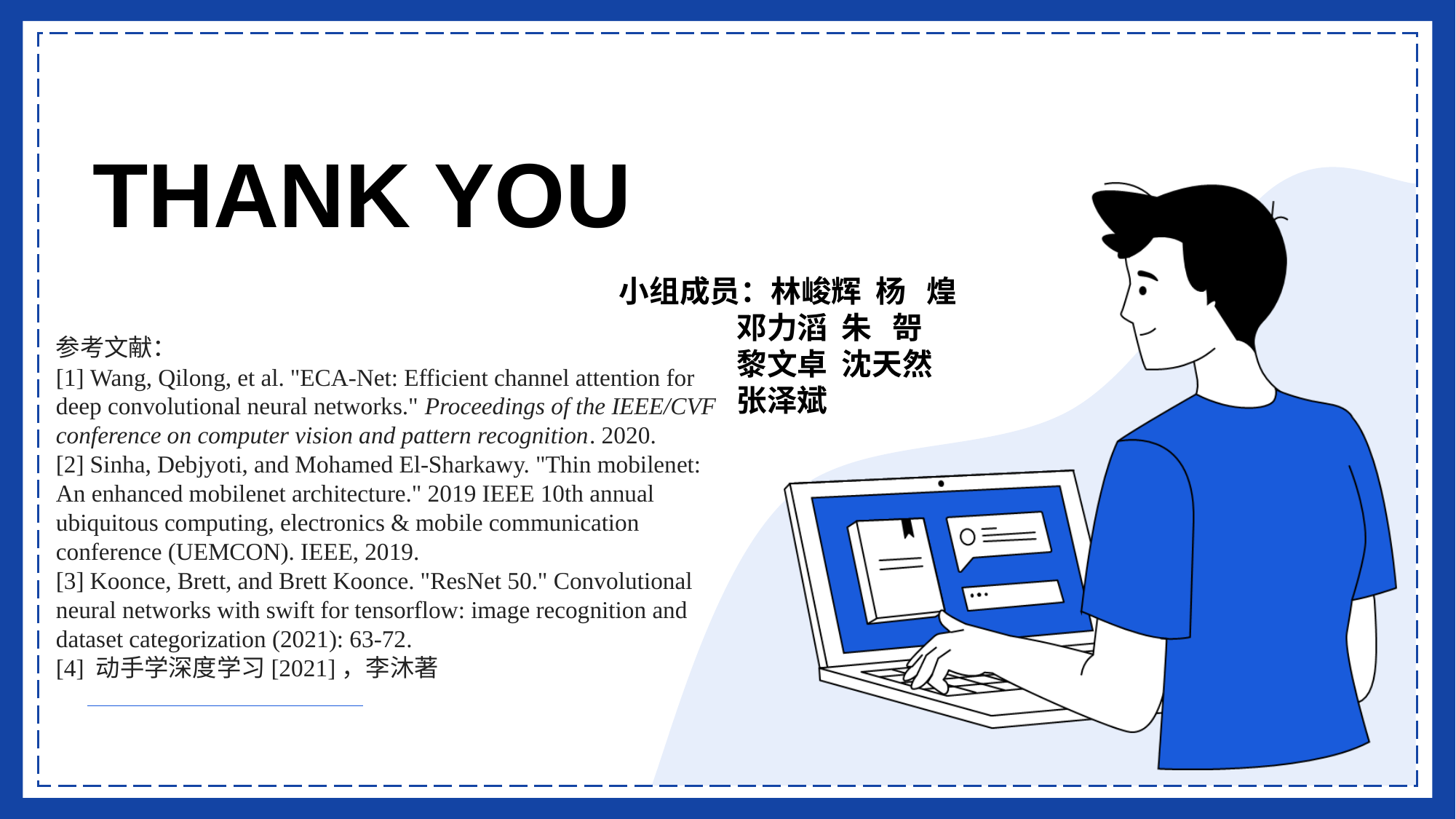

THANK YOU
小组成员：林峻辉  杨   煌
                邓力滔  朱   哿
                黎文卓  沈天然
                张泽斌
参考文献：
[1] Wang, Qilong, et al. "ECA-Net: Efficient channel attention for deep convolutional neural networks." Proceedings of the IEEE/CVF conference on computer vision and pattern recognition. 2020.
[2] Sinha, Debjyoti, and Mohamed El-Sharkawy. "Thin mobilenet: An enhanced mobilenet architecture." 2019 IEEE 10th annual ubiquitous computing, electronics & mobile communication conference (UEMCON). IEEE, 2019.
[3] Koonce, Brett, and Brett Koonce. "ResNet 50." Convolutional neural networks with swift for tensorflow: image recognition and dataset categorization (2021): 63-72.
[4] 动手学深度学习[2021]，李沐著